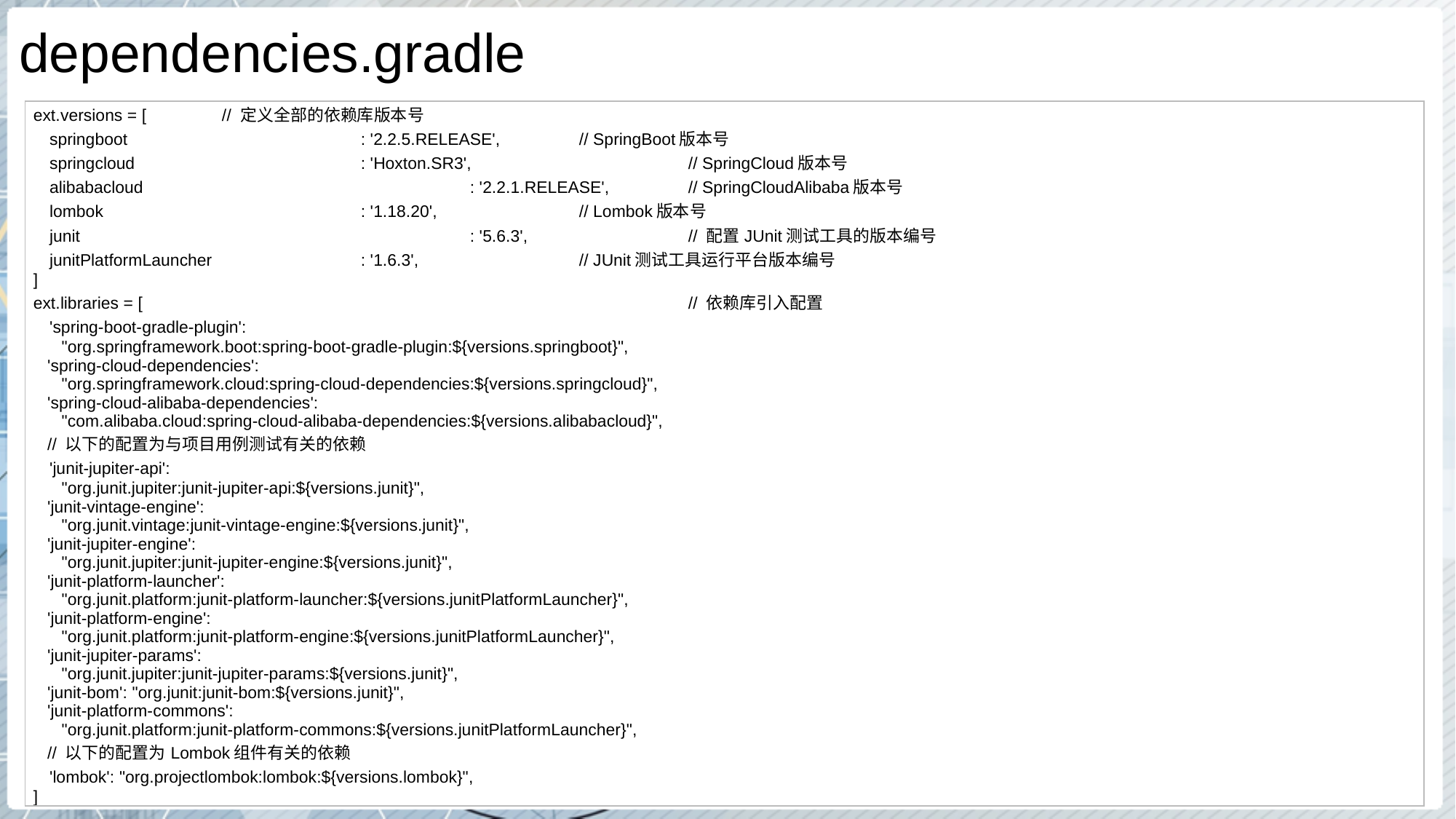

# dependencies.gradle
| ext.versions = [ // 定义全部的依赖库版本号 springboot : '2.2.5.RELEASE', // SpringBoot版本号 springcloud : 'Hoxton.SR3', // SpringCloud版本号 alibabacloud : '2.2.1.RELEASE', // SpringCloudAlibaba版本号 lombok : '1.18.20', // Lombok版本号 junit : '5.6.3', // 配置JUnit测试工具的版本编号 junitPlatformLauncher : '1.6.3', // JUnit测试工具运行平台版本编号 ] ext.libraries = [ // 依赖库引入配置 'spring-boot-gradle-plugin': "org.springframework.boot:spring-boot-gradle-plugin:${versions.springboot}", 'spring-cloud-dependencies': "org.springframework.cloud:spring-cloud-dependencies:${versions.springcloud}", 'spring-cloud-alibaba-dependencies': "com.alibaba.cloud:spring-cloud-alibaba-dependencies:${versions.alibabacloud}", // 以下的配置为与项目用例测试有关的依赖 'junit-jupiter-api': "org.junit.jupiter:junit-jupiter-api:${versions.junit}", 'junit-vintage-engine': "org.junit.vintage:junit-vintage-engine:${versions.junit}", 'junit-jupiter-engine': "org.junit.jupiter:junit-jupiter-engine:${versions.junit}", 'junit-platform-launcher': "org.junit.platform:junit-platform-launcher:${versions.junitPlatformLauncher}", 'junit-platform-engine': "org.junit.platform:junit-platform-engine:${versions.junitPlatformLauncher}", 'junit-jupiter-params': "org.junit.jupiter:junit-jupiter-params:${versions.junit}", 'junit-bom': "org.junit:junit-bom:${versions.junit}", 'junit-platform-commons': "org.junit.platform:junit-platform-commons:${versions.junitPlatformLauncher}", // 以下的配置为Lombok组件有关的依赖 'lombok': "org.projectlombok:lombok:${versions.lombok}", ] |
| --- |